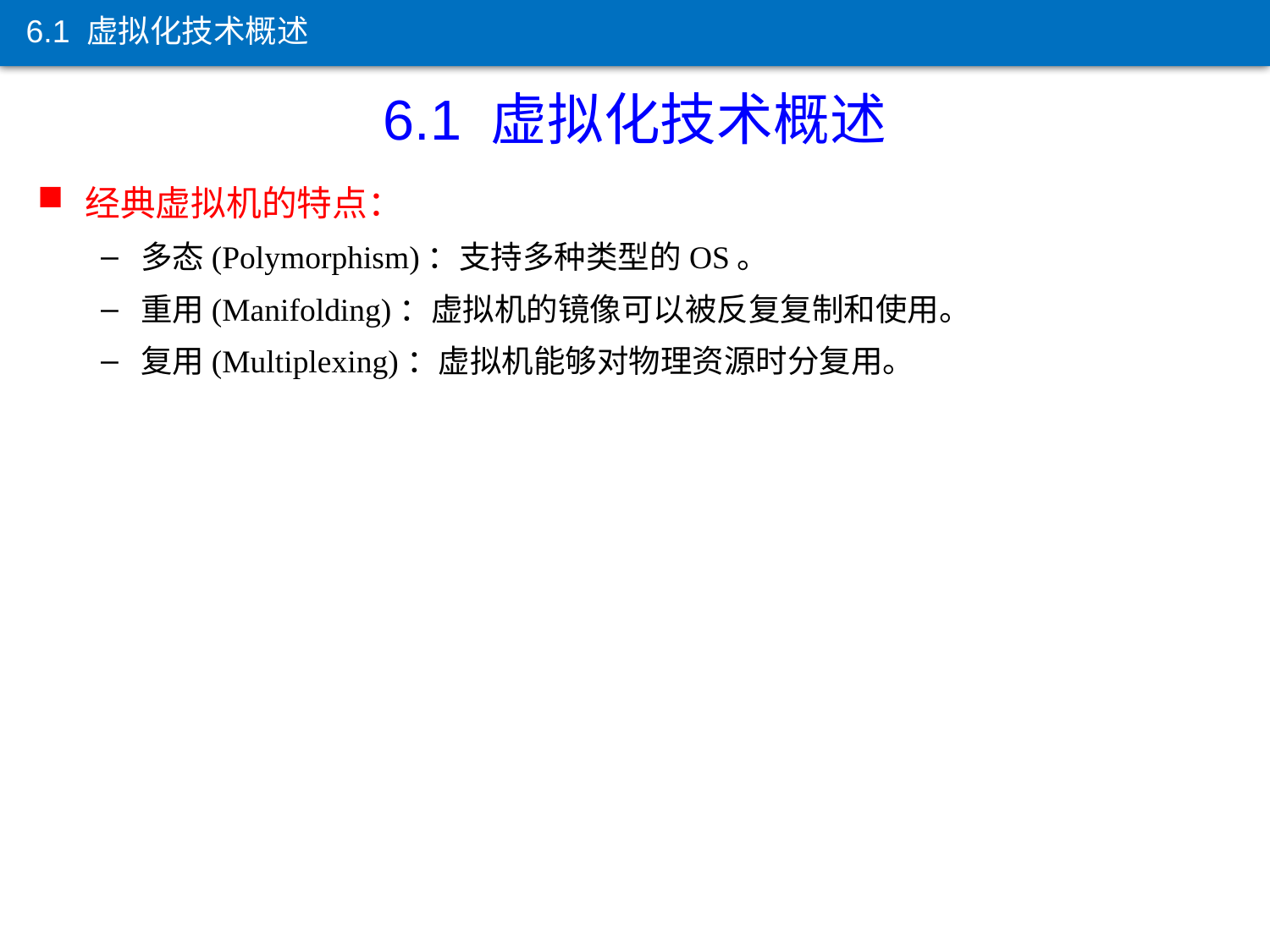

6.1 虚拟化技术概述
6.1 虚拟化技术概述
经典虚拟机的特点：
多态(Polymorphism)：支持多种类型的OS。
重用(Manifolding)：虚拟机的镜像可以被反复复制和使用。
复用(Multiplexing)：虚拟机能够对物理资源时分复用。
6